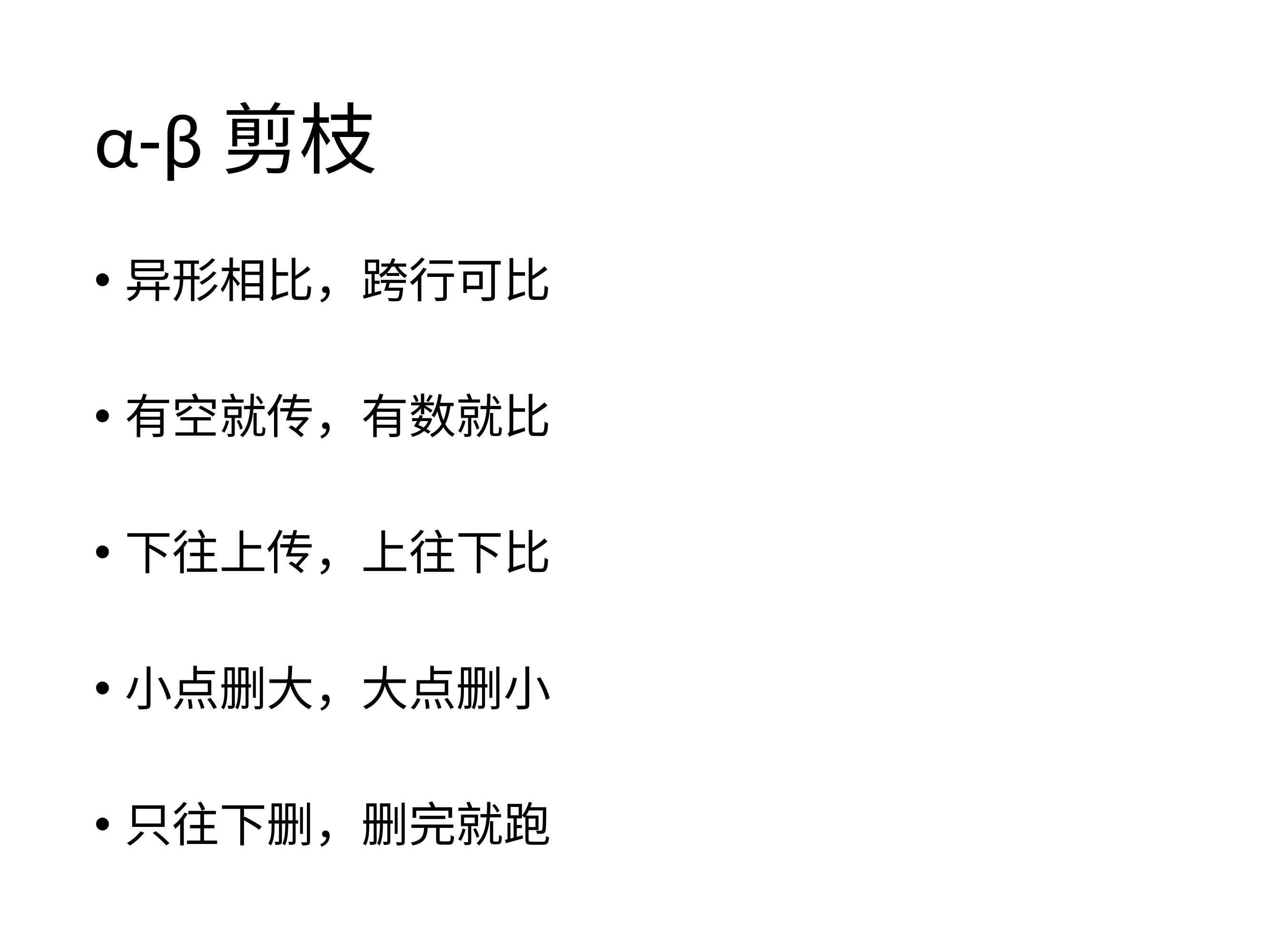

# α-β剪枝
异形相比，跨行可比

有空就传，有数就比

下往上传，上往下比

小点删大，大点删小

只往下删，删完就跑